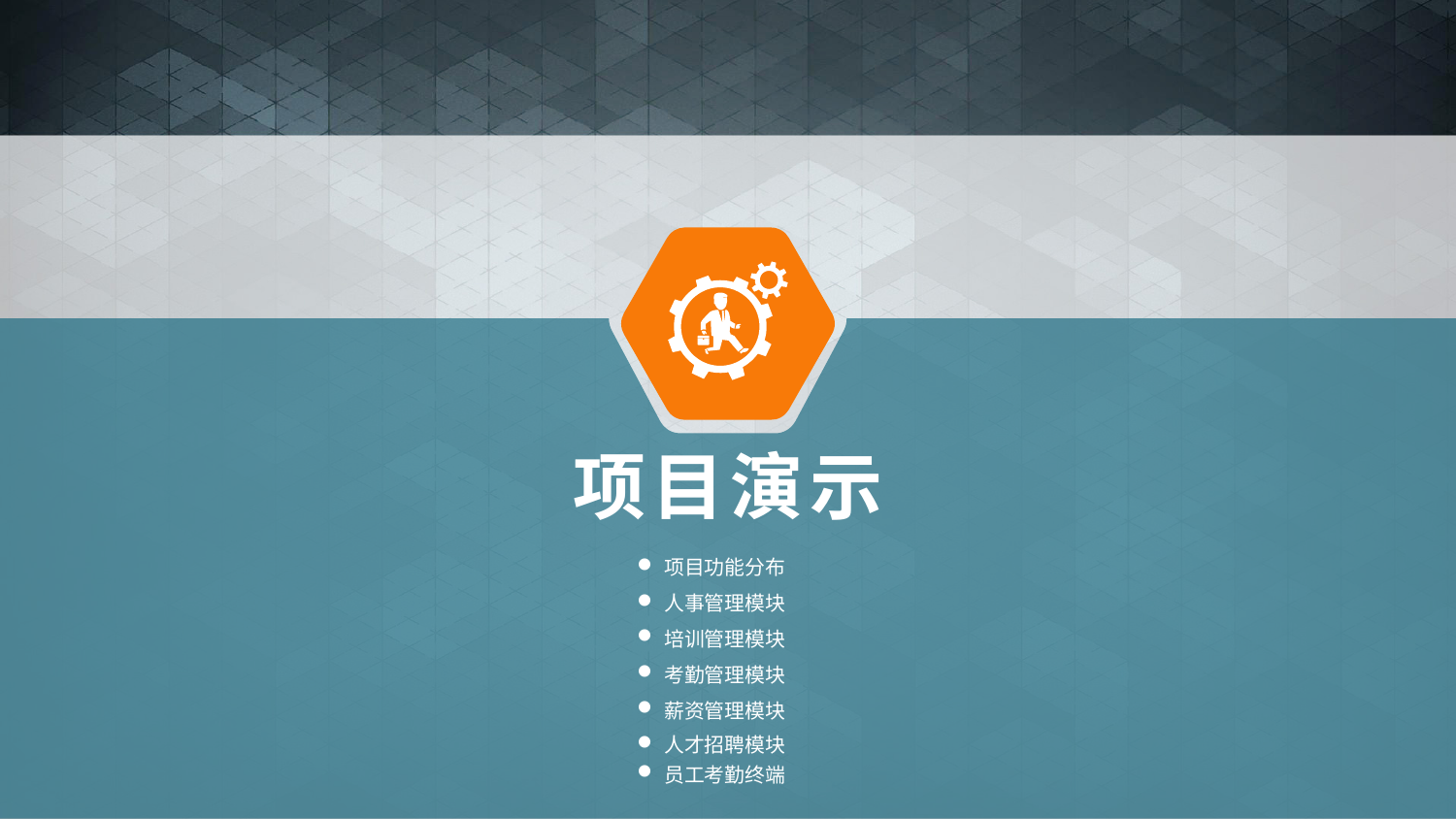

项目演示
项目功能分布
人事管理模块
培训管理模块
考勤管理模块
薪资管理模块
人才招聘模块
员工考勤终端